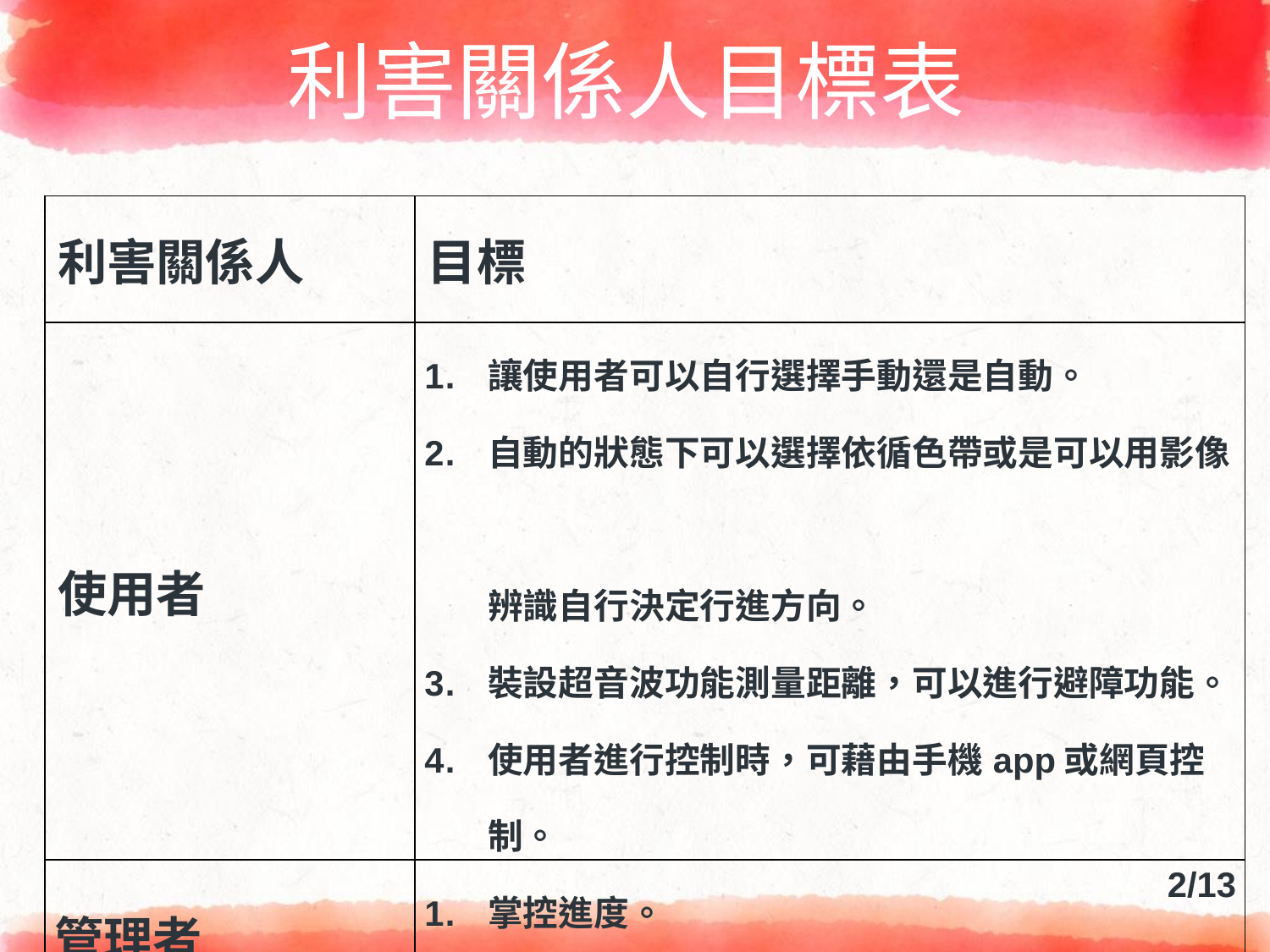

# 利害關係人目標表
| 利害關係人 | 目標 |
| --- | --- |
| 使用者 | 讓使用者可以自行選擇手動還是自動。 自動的狀態下可以選擇依循色帶或是可以用影像 辨識自行決定行進方向。 裝設超音波功能測量距離，可以進行避障功能。 使用者進行控制時，可藉由手機app或網頁控制。 |
| 管理者 | 掌控進度。 協助修正程式或硬體面問題。 |

2/13